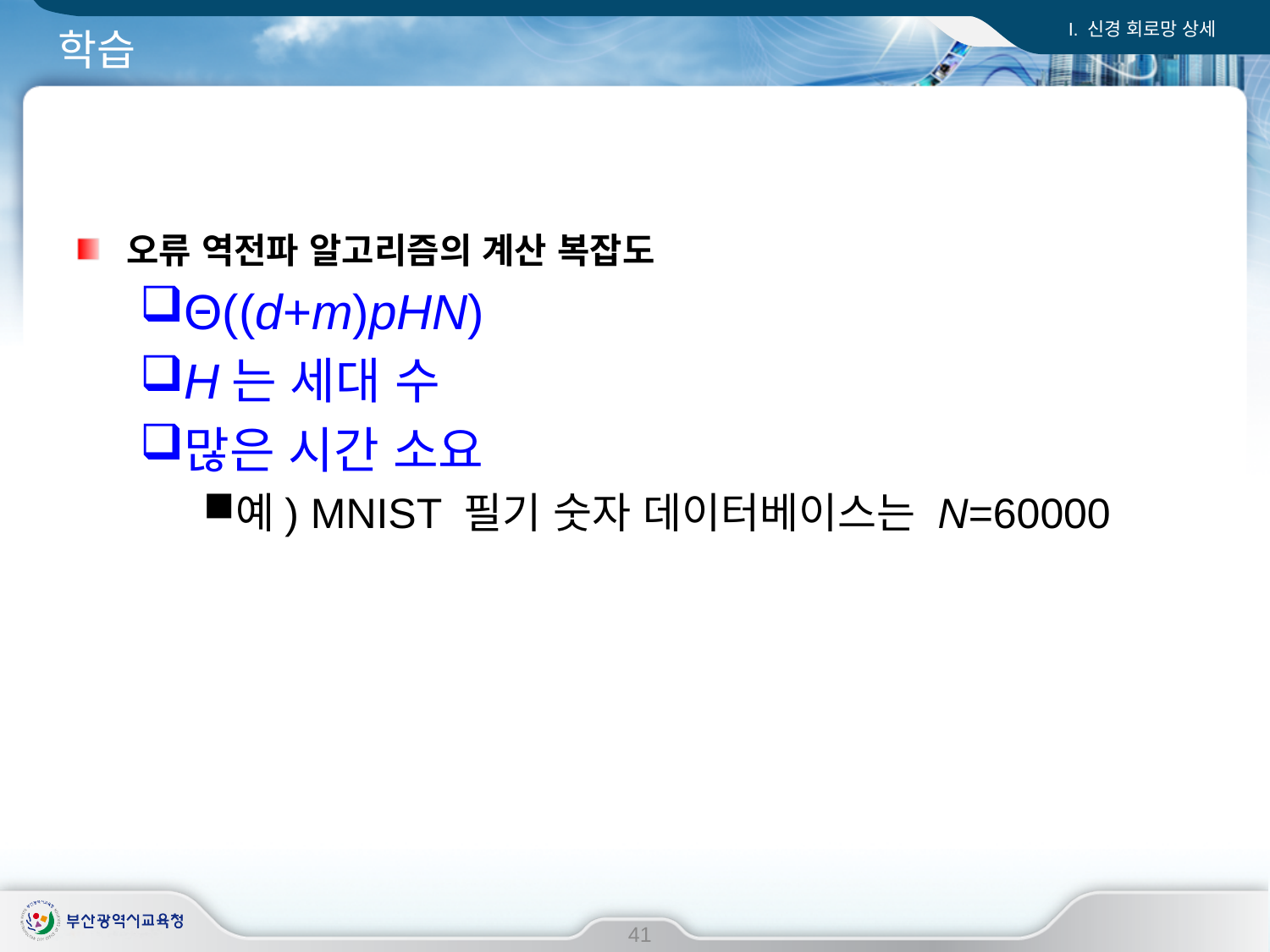

I. 신경 회로망 상세
# 학습
오류 역전파 알고리즘의 계산 복잡도
Θ((d+m)pHN)
H는 세대 수
많은 시간 소요
예) MNIST 필기 숫자 데이터베이스는 N=60000
41